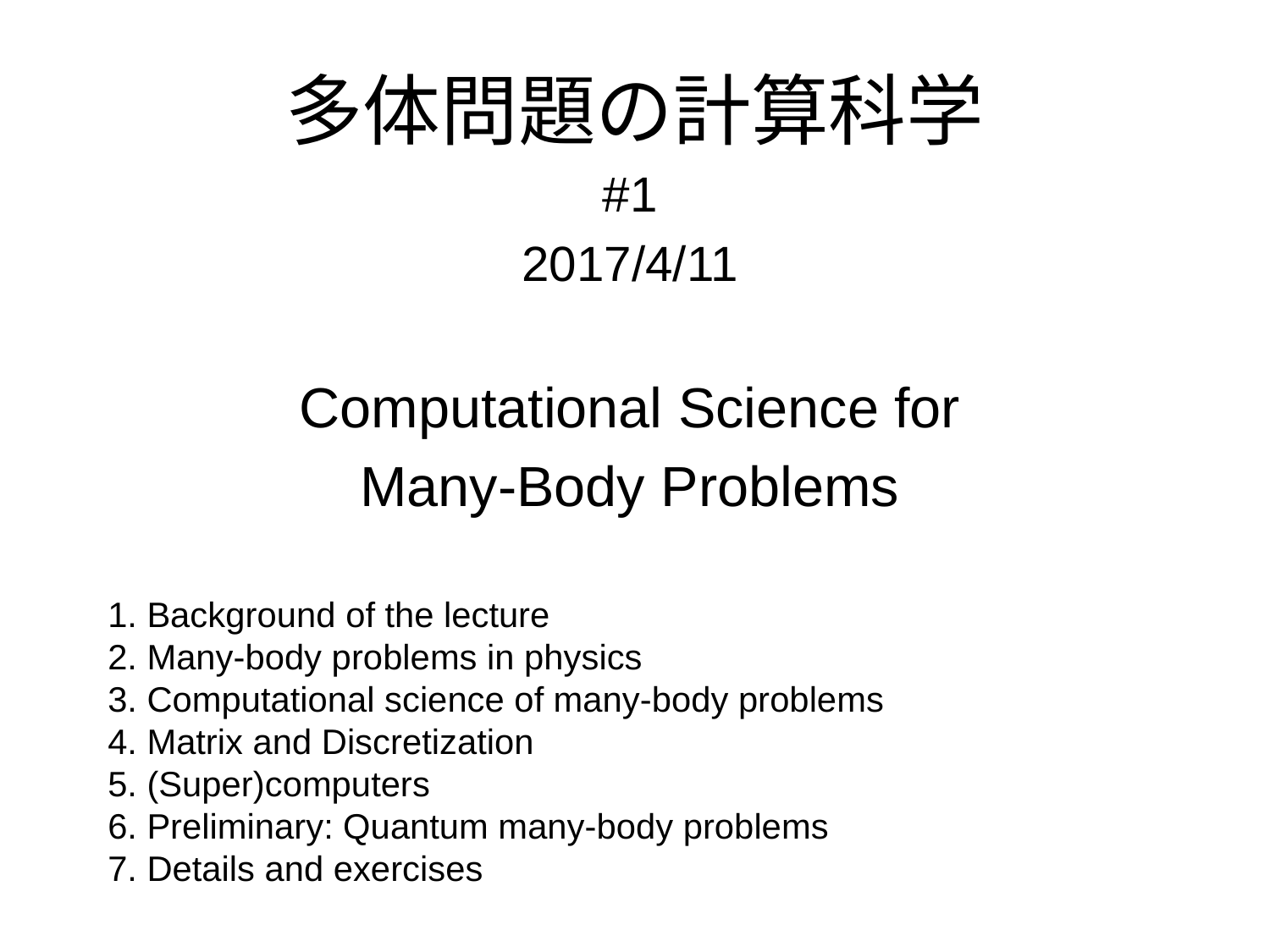

# 多体問題の計算科学
#1
2017/4/11

Computational Science for
Many-Body Problems
1. Background of the lecture
2. Many-body problems in physics
3. Computational science of many-body problems
4. Matrix and Discretization
5. (Super)computers
6. Preliminary: Quantum many-body problems
7. Details and exercises